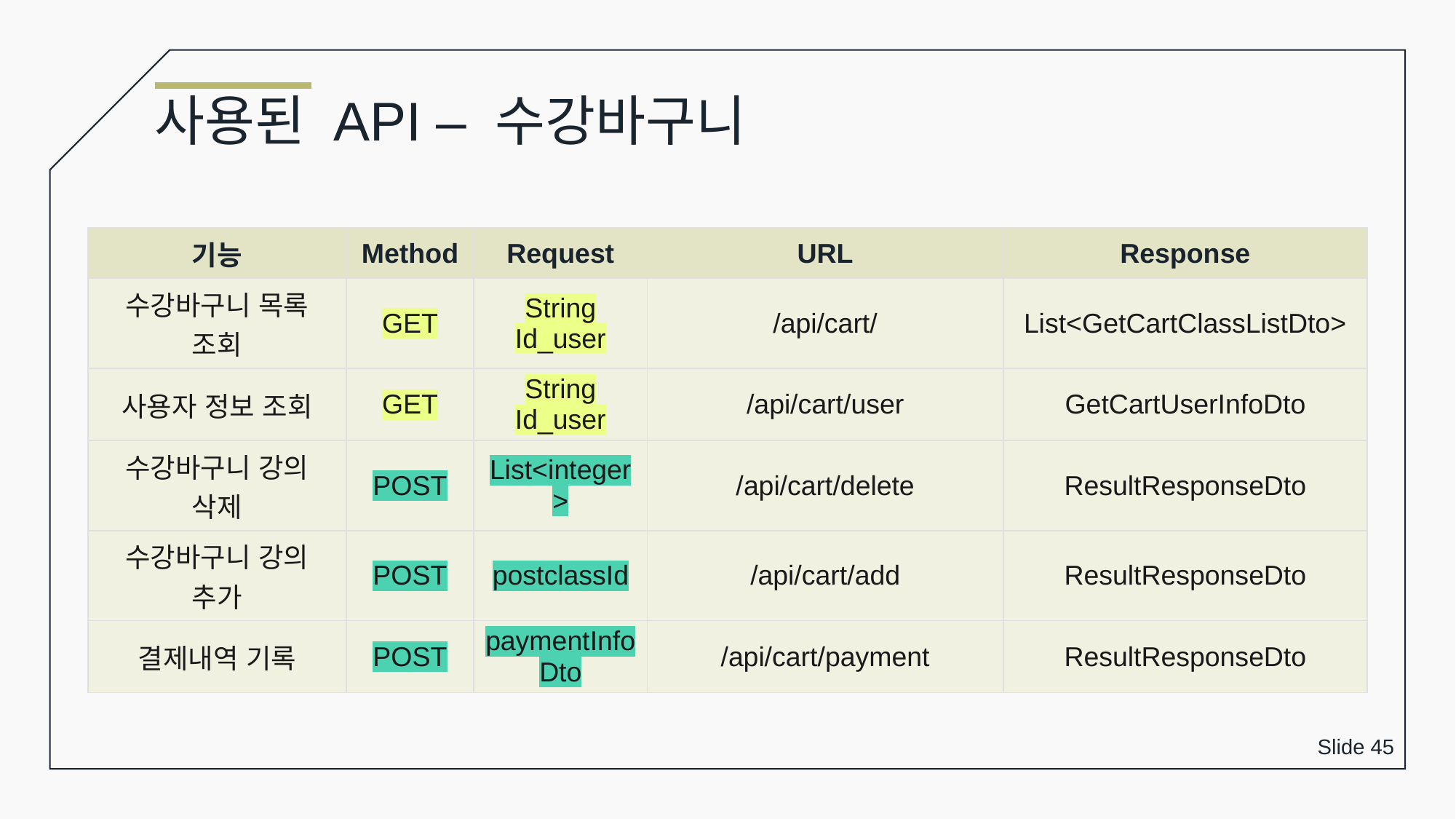

사용된 API – 수강바구니
| 기능 | Method | Request | URL | Response |
| --- | --- | --- | --- | --- |
| 수강바구니 목록 조회 | GET | String Id\_user | /api/cart/ | List<GetCartClassListDto> |
| 사용자 정보 조회 | GET | String Id\_user | /api/cart/user | GetCartUserInfoDto |
| 수강바구니 강의 삭제 | POST | List<integer> | /api/cart/delete | ResultResponseDto |
| 수강바구니 강의 추가 | POST | postclassId | /api/cart/add | ResultResponseDto |
| 결제내역 기록 | POST | paymentInfoDto | /api/cart/payment | ResultResponseDto |